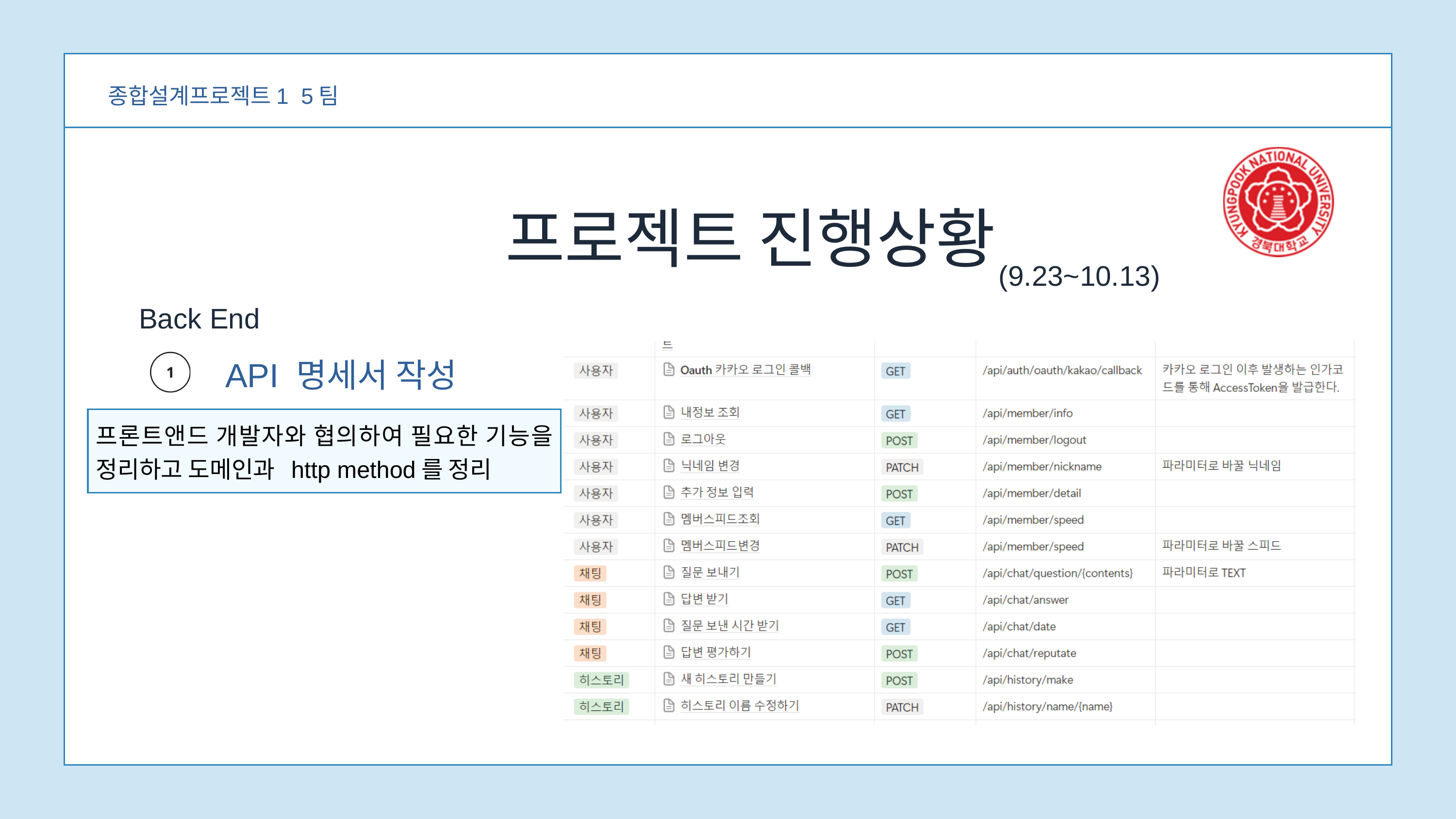

종합설계프로젝트1  5팀

프로젝트 진행상황
(9.23~10.13)
Back End

API 명세서 작성

프론트앤드 개발자와 협의하여 필요한 기능을 정리하고 도메인과  http method를 정리